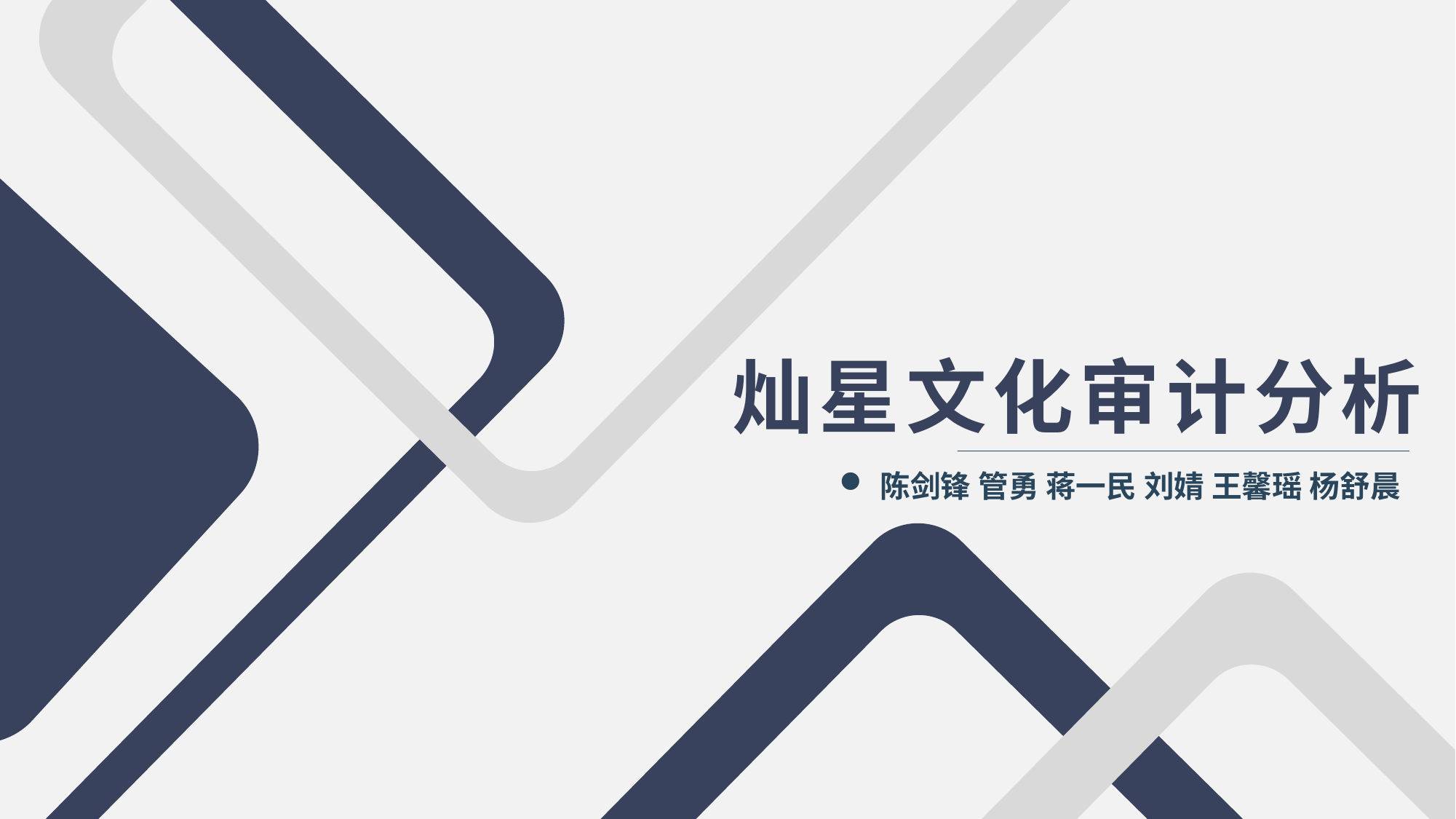

灿星文化审计分析
陈剑锋 管勇 蒋一民 刘婧 王馨瑶 杨舒晨